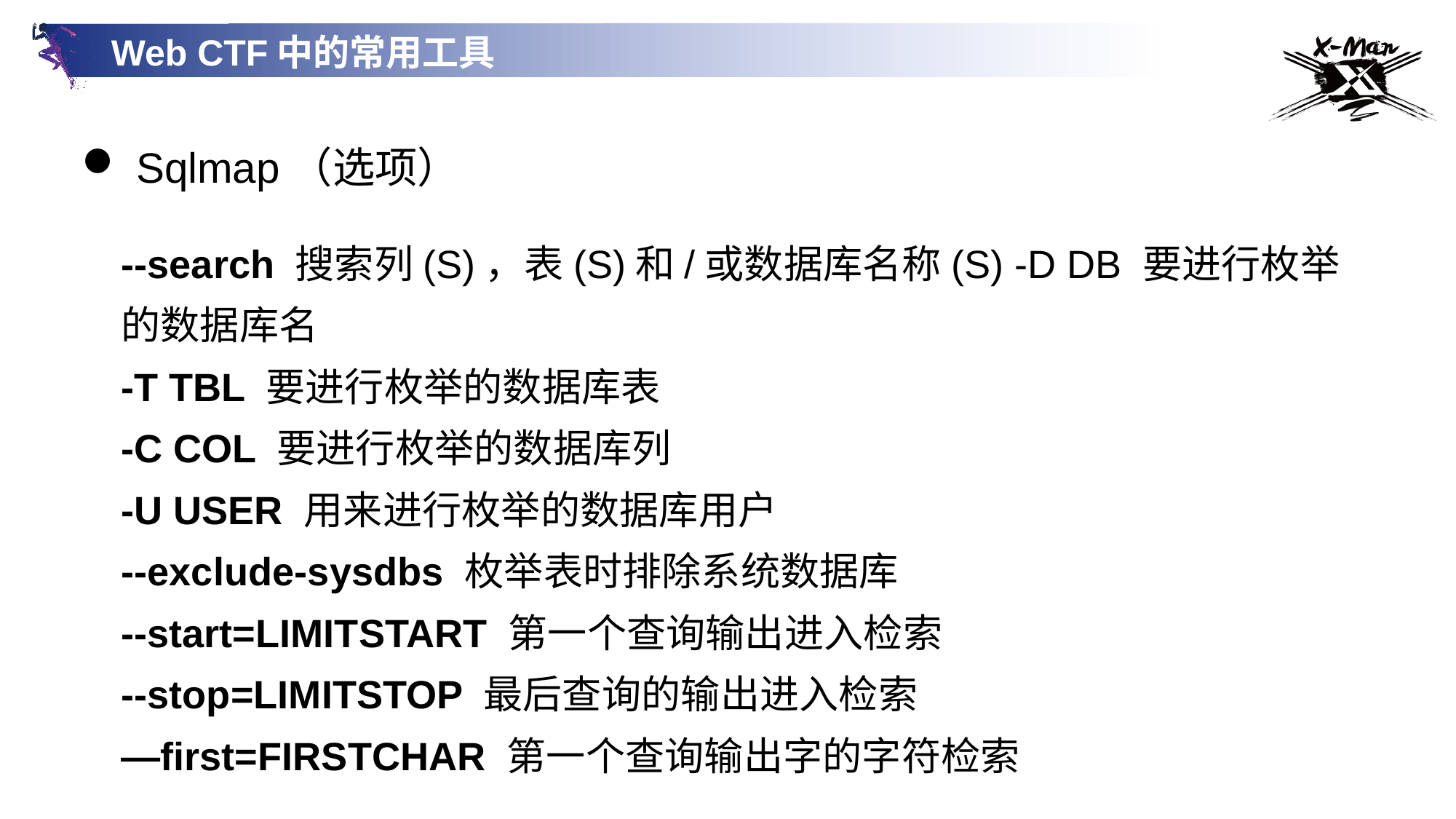

Web CTF中的常用工具
Sqlmap（选项）
--search 搜索列(S)，表(S)和/或数据库名称(S) -D DB 要进行枚举的数据库名
-T TBL 要进行枚举的数据库表
-C COL 要进行枚举的数据库列
-U USER 用来进行枚举的数据库用户
--exclude-sysdbs 枚举表时排除系统数据库
--start=LIMITSTART 第一个查询输出进入检索
--stop=LIMITSTOP 最后查询的输出进入检索
—first=FIRSTCHAR 第一个查询输出字的字符检索